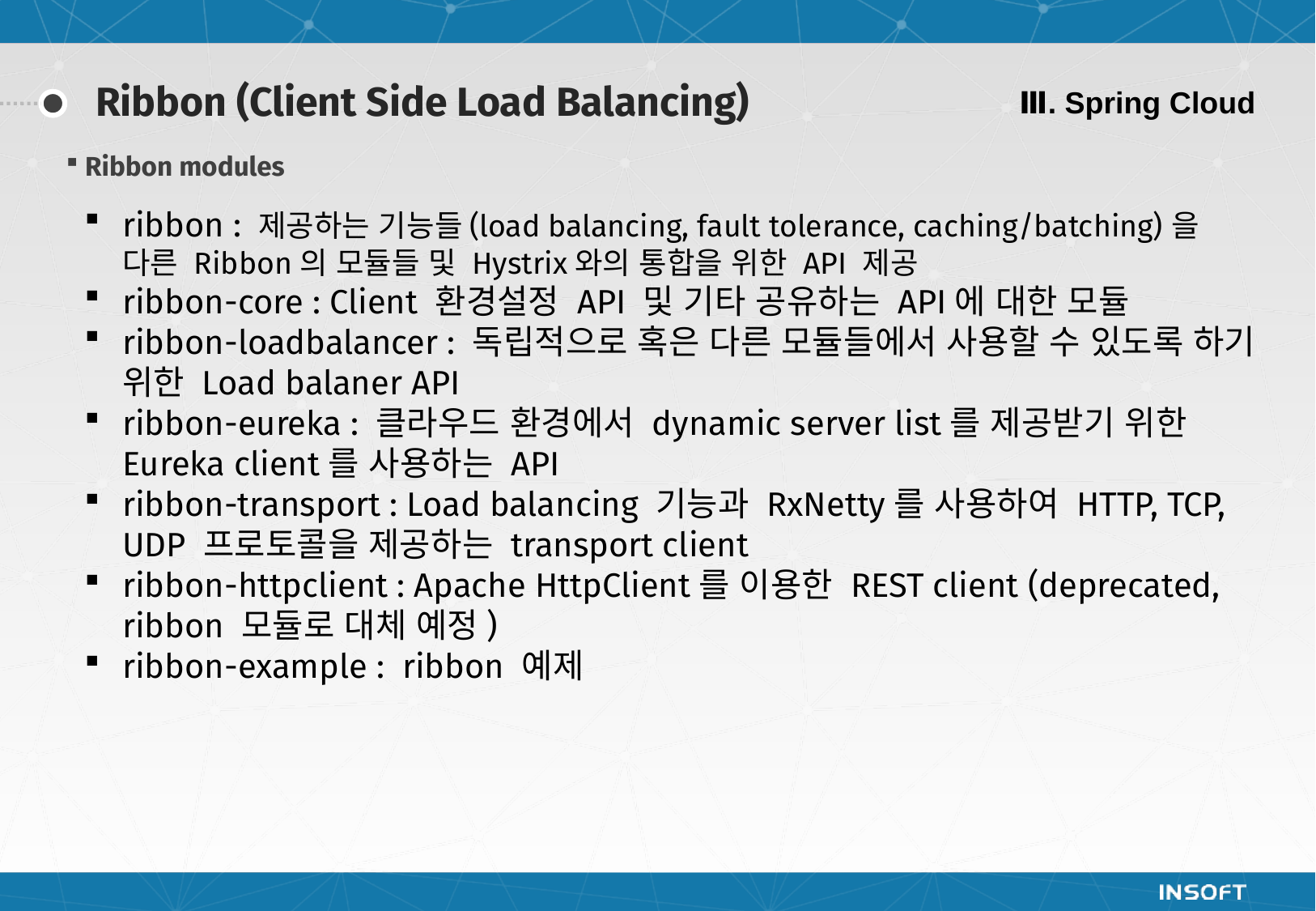

Ⅲ. Spring Cloud
Ribbon (Client Side Load Balancing)

Ribbon modules
ribbon : 제공하는 기능들(load balancing, fault tolerance, caching/batching)을 다른 Ribbon의 모듈들 및 Hystrix와의 통합을 위한 API 제공
ribbon-core : Client 환경설정 API 및 기타 공유하는 API에 대한 모듈
ribbon-loadbalancer : 독립적으로 혹은 다른 모듈들에서 사용할 수 있도록 하기 위한 Load balaner API
ribbon-eureka : 클라우드 환경에서 dynamic server list를 제공받기 위한 Eureka client를 사용하는 API
ribbon-transport : Load balancing 기능과 RxNetty를 사용하여 HTTP, TCP, UDP 프로토콜을 제공하는 transport client
ribbon-httpclient : Apache HttpClient를 이용한 REST client (deprecated, ribbon 모듈로 대체 예정)
ribbon-example :  ribbon 예제